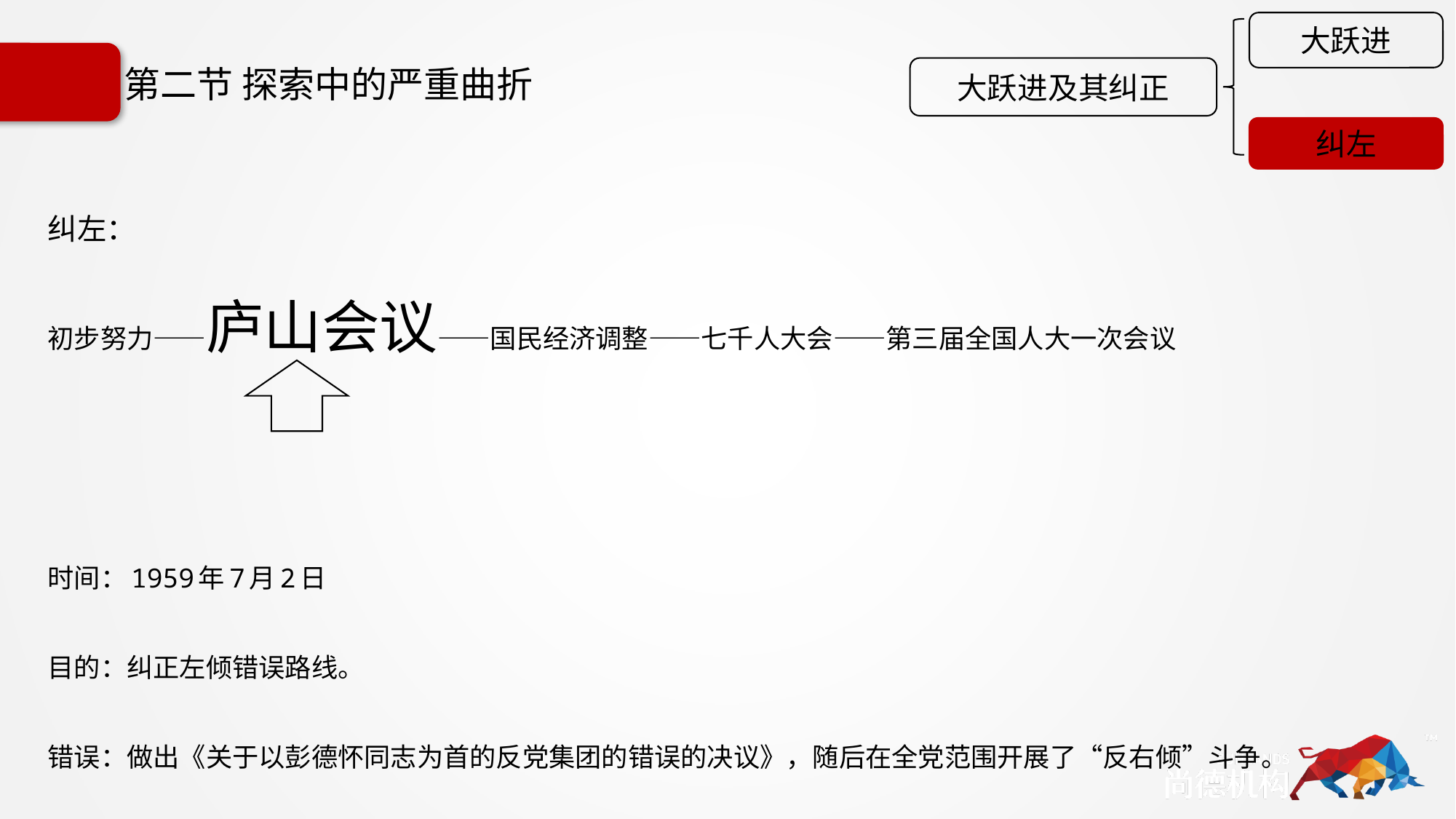

大跃进

大跃进及其纠正
纠左
# 第二节 探索中的严重曲折
纠左：
初步努力——庐山会议——国民经济调整——七千人大会——第三届全国人大一次会议

时间：1959年7月2日
目的：纠正左倾错误路线。
错误：做出《关于以彭德怀同志为首的反党集团的错误的决议》，随后在全党范围开展了“反右倾”斗争。